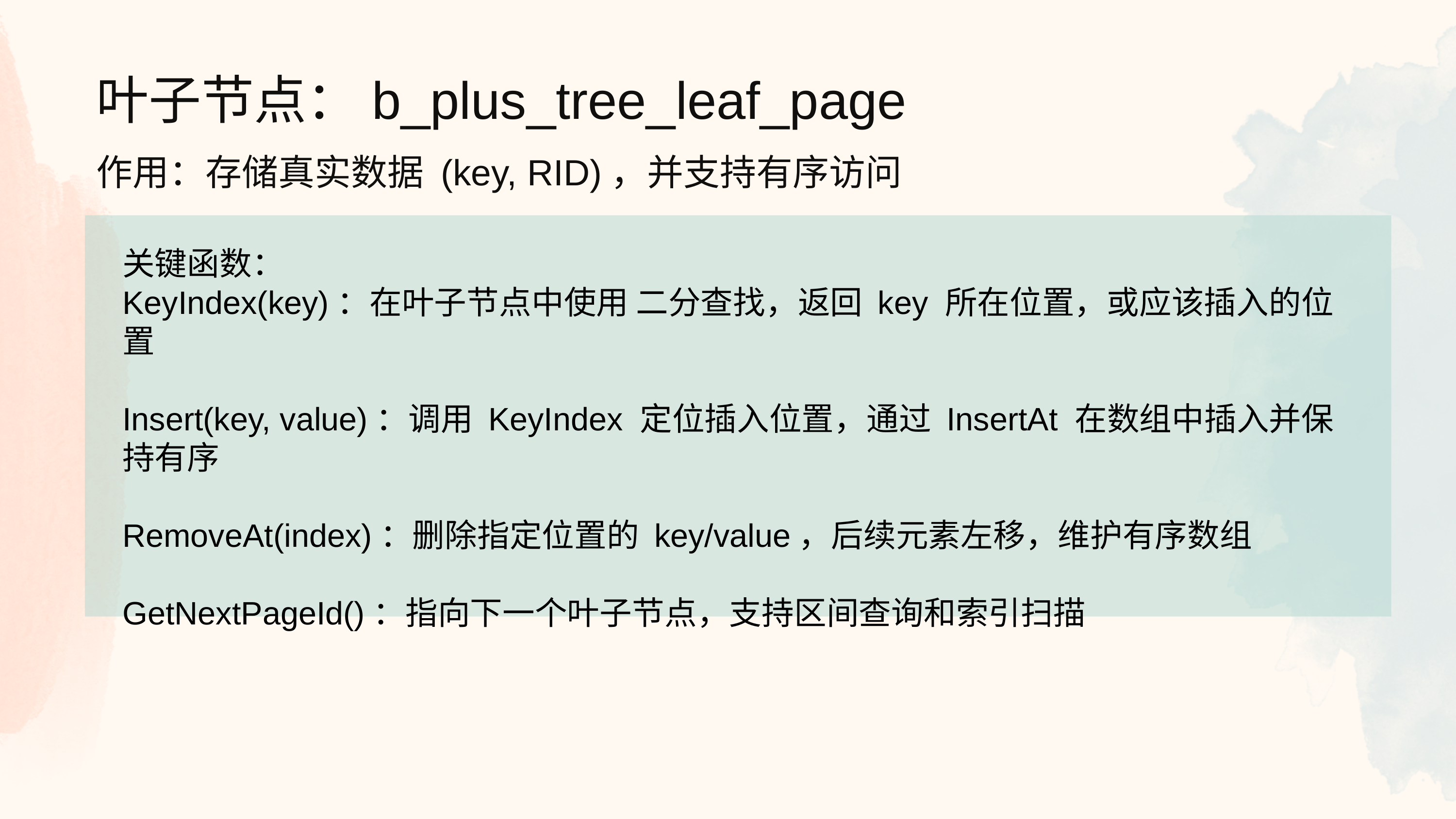

叶子节点：b_plus_tree_leaf_page
作用：存储真实数据 (key, RID)，并支持有序访问

关键函数：
KeyIndex(key)：在叶子节点中使用 二分查找，返回 key 所在位置，或应该插入的位置

Insert(key, value)：调用 KeyIndex 定位插入位置，通过 InsertAt 在数组中插入并保持有序

RemoveAt(index)：删除指定位置的 key/value，后续元素左移，维护有序数组

GetNextPageId()：指向下一个叶子节点，支持区间查询和索引扫描